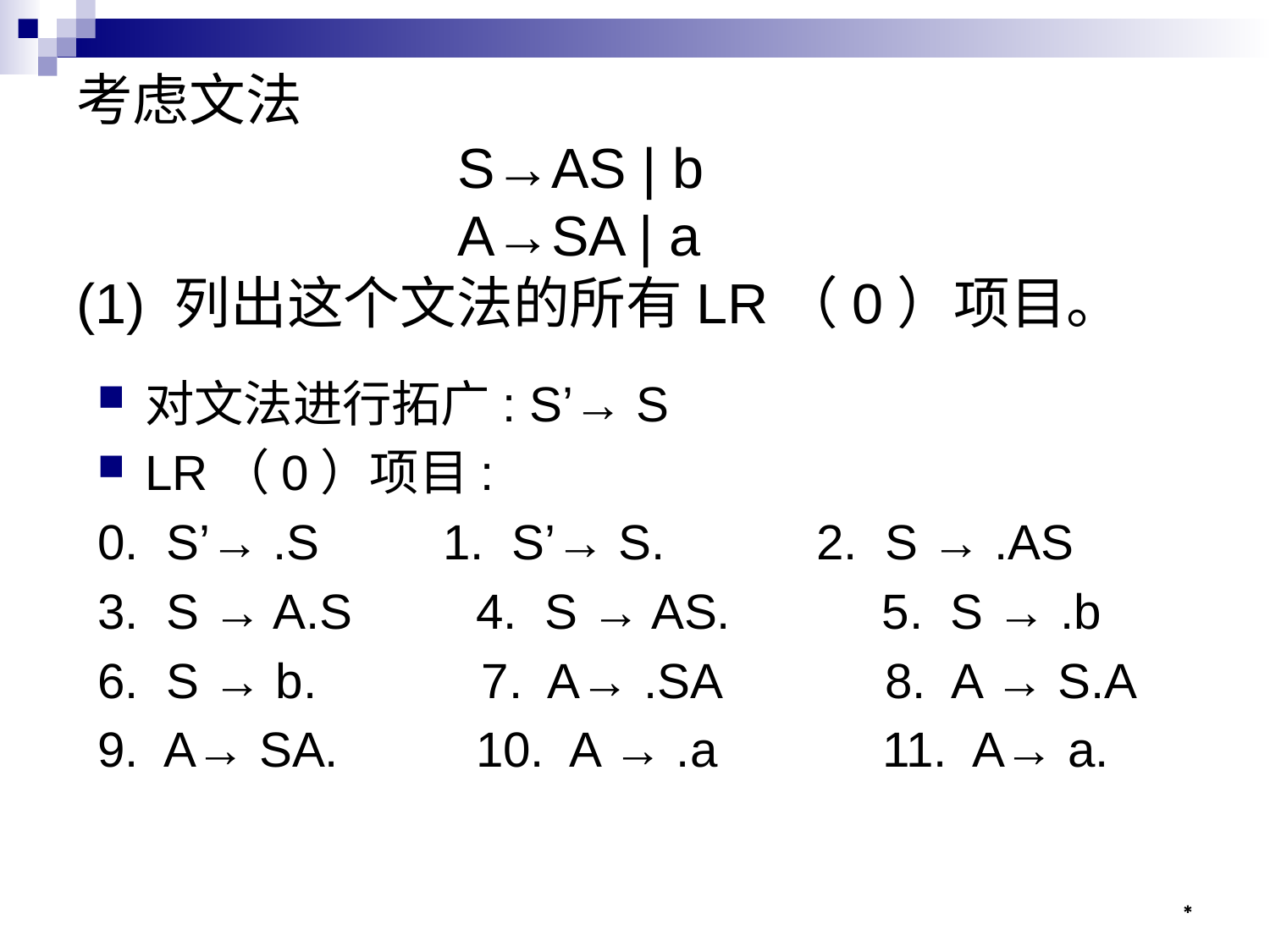

# 考虑文法 S→AS | b A→SA | a (1) 列出这个文法的所有LR（0）项目。
对文法进行拓广: S’→ S
LR（0）项目:
0.  S’→ .S         1.  S’→ S.           2.  S → .AS
3.  S → A.S         4.  S → AS.           5.  S → .b
6.  S → b.            7.  A→ .SA            8.  A → S.A
9.  A→ SA.          10.  A → .a            11.  A→ a.
*